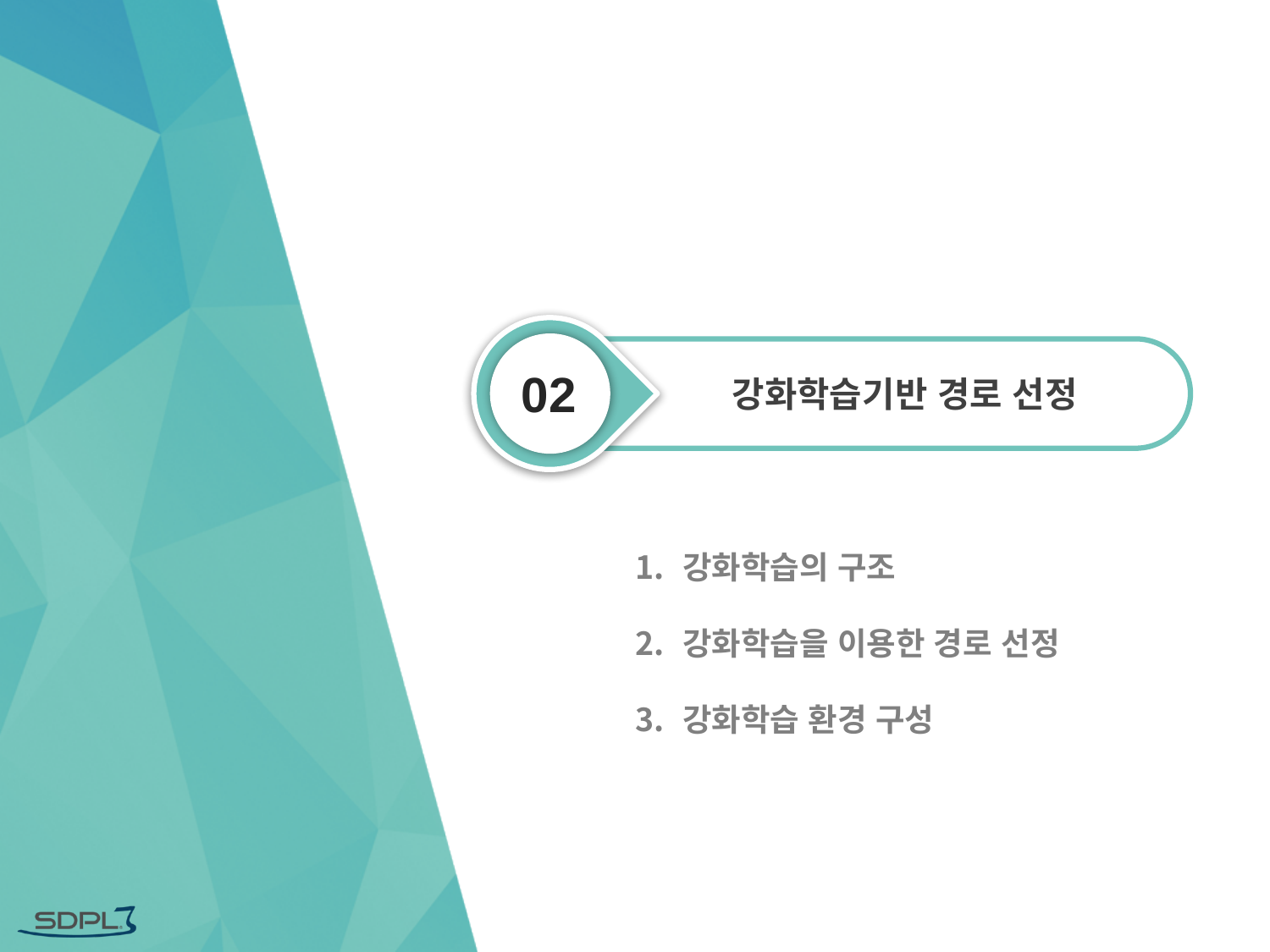

02
강화학습기반 경로 선정
강화학습의 구조
강화학습을 이용한 경로 선정
강화학습 환경 구성